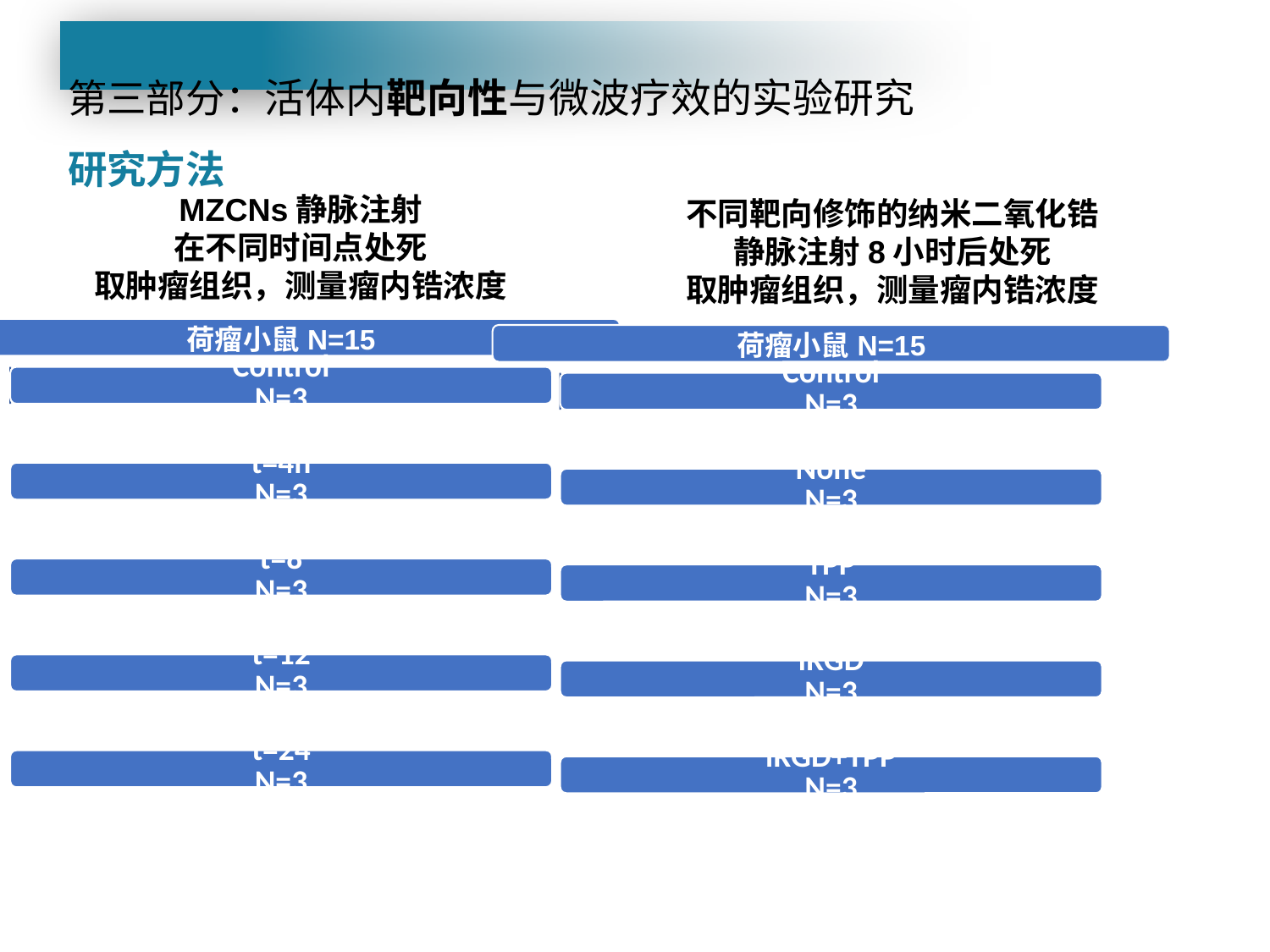

# 第三部分：活体内靶向性与微波疗效的实验研究 研究方法
MZCNs静脉注射
在不同时间点处死
取肿瘤组织，测量瘤内锆浓度
不同靶向修饰的纳米二氧化锆
静脉注射8小时后处死
取肿瘤组织，测量瘤内锆浓度
荷瘤小鼠N=15
Control
N=3
t=4h
N=3
t=8
N=3
t=12
N=3
t=24
N=3
荷瘤小鼠N=15
Control
N=3
None
N=3
TPP
N=3
iRGD
N=3
iRGD+TPP
N=3